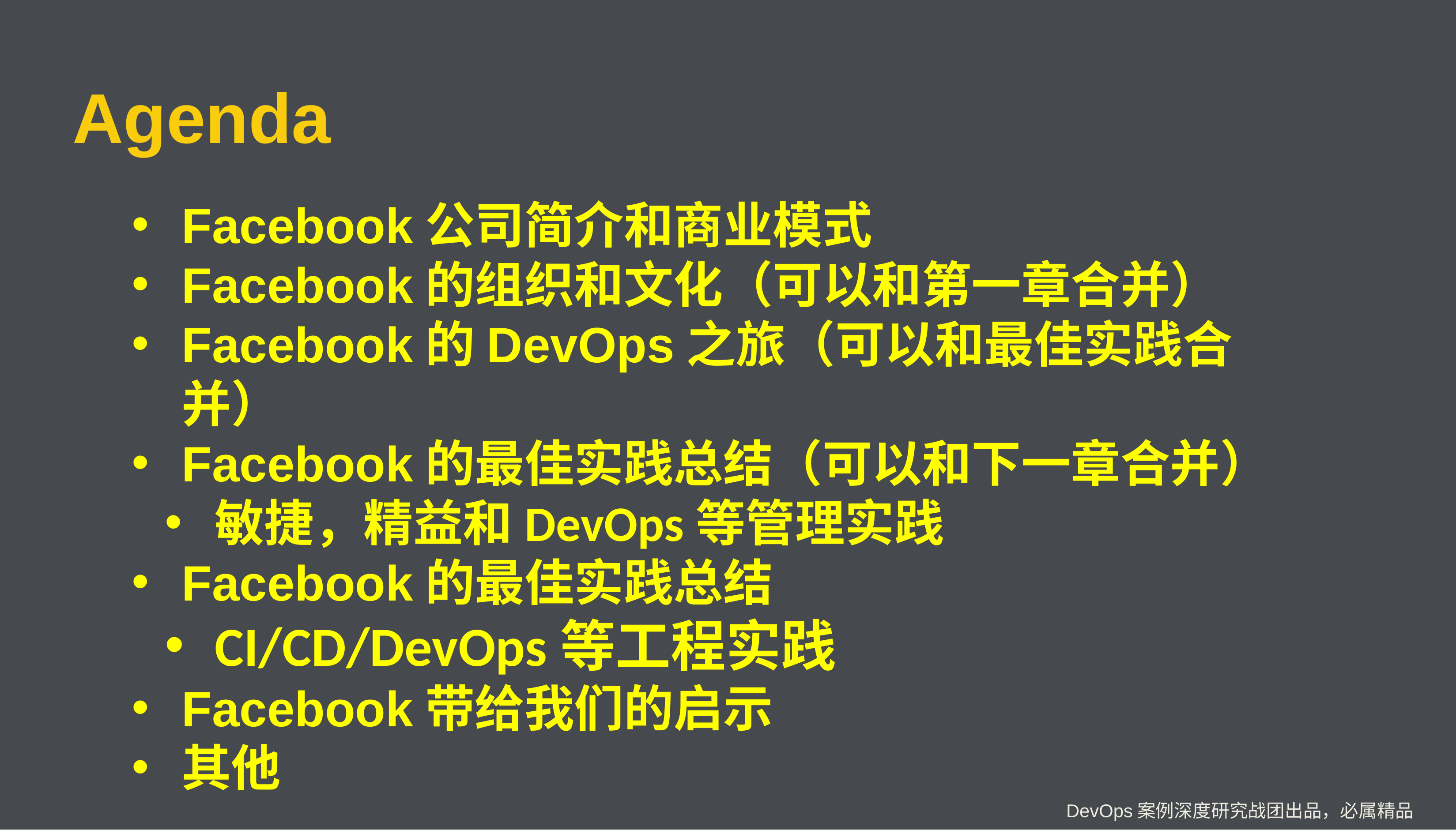

# Agenda
Facebook公司简介和商业模式
Facebook的组织和文化（可以和第一章合并）
Facebook的DevOps之旅（可以和最佳实践合并）
Facebook的最佳实践总结（可以和下一章合并）
敏捷，精益和DevOps等管理实践
Facebook的最佳实践总结
CI/CD/DevOps等工程实践
Facebook带给我们的启示
其他